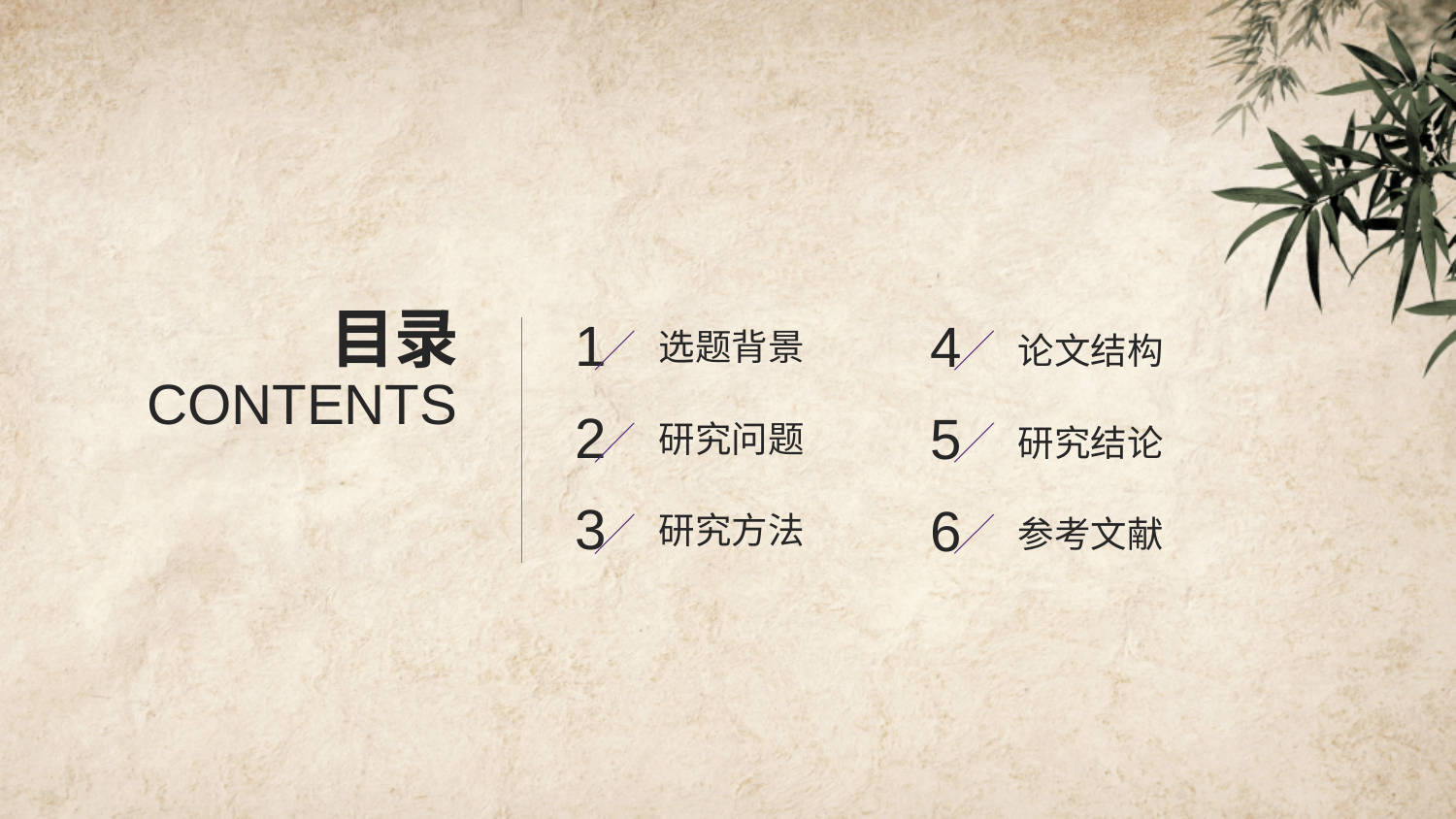

目录
CONTENTS
1
4
选题背景
论文结构
2
5
研究问题
研究结论
3
6
研究方法
参考文献